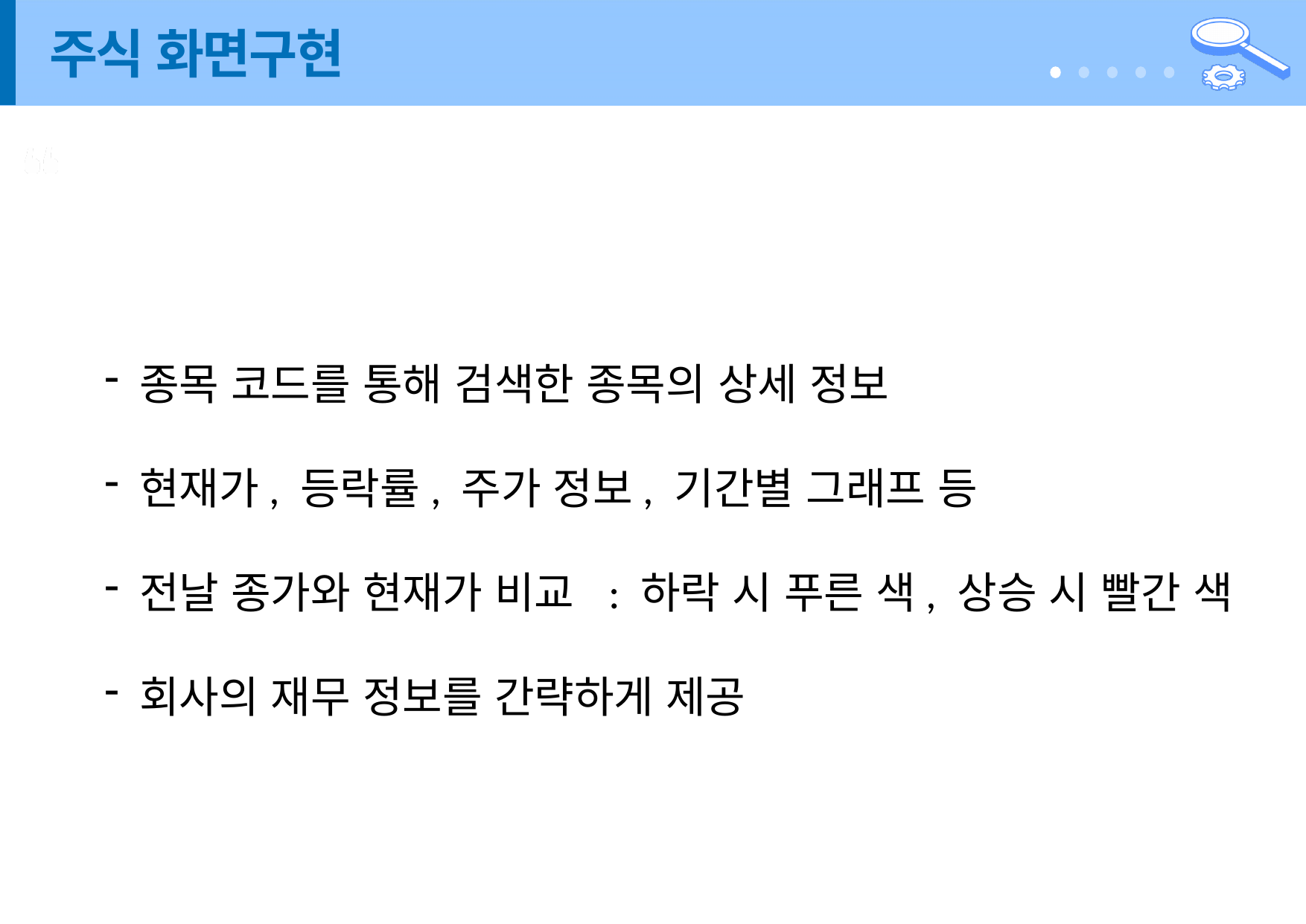

# 주식 화면구현
종목 코드를 통해 검색한 종목의 상세 정보
현재가, 등락률, 주가 정보, 기간별 그래프 등
전날 종가와 현재가 비교  : 하락 시 푸른 색, 상승 시 빨간 색
회사의 재무 정보를 간략하게 제공